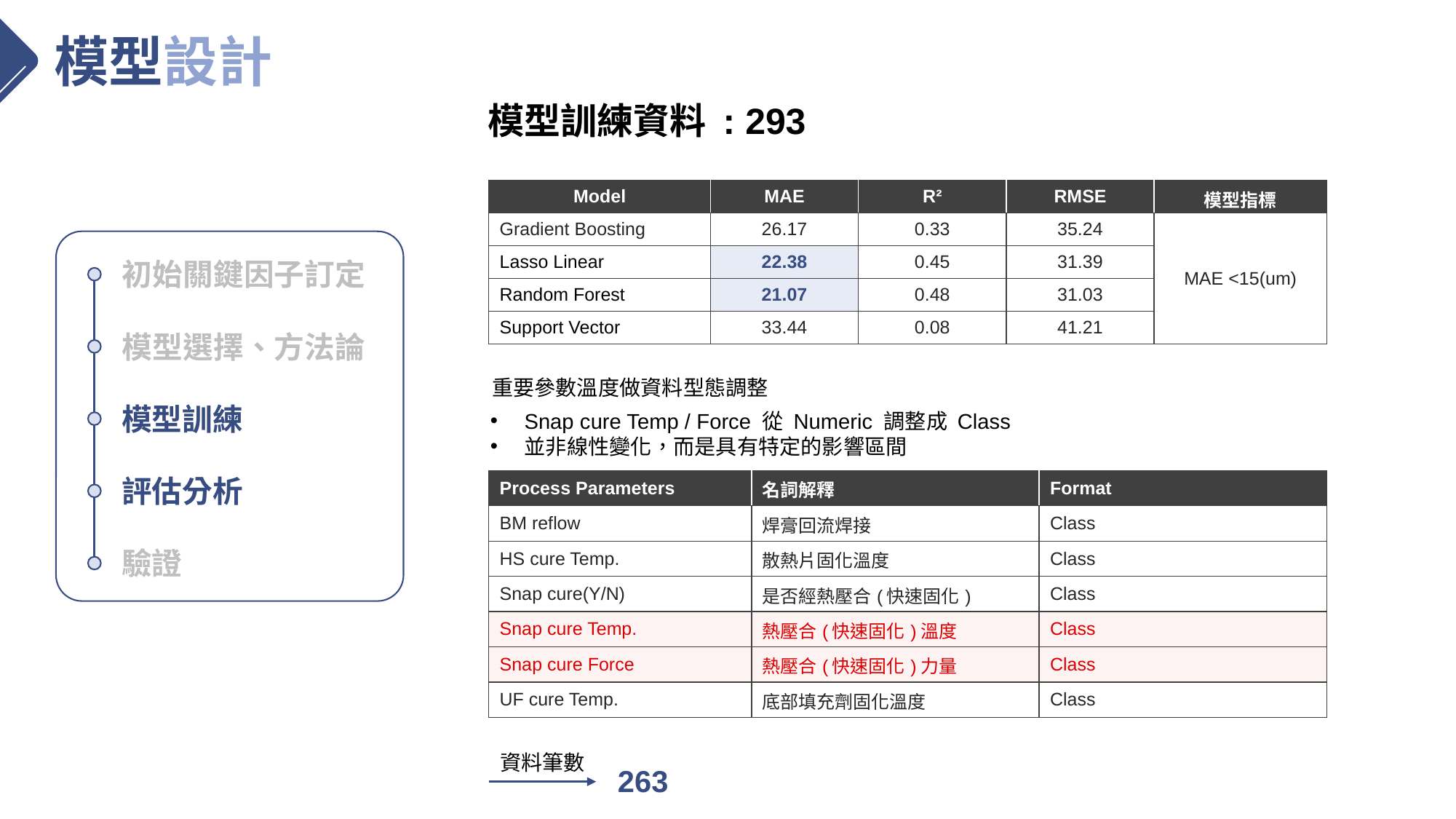

模型設計
模型訓練資料 : 293
| Model | MAE | R² | RMSE | 模型指標 |
| --- | --- | --- | --- | --- |
| Gradient Boosting | 26.17 | 0.33 | 35.24 | MAE <15(um) |
| Lasso Linear | 22.38 | 0.45 | 31.39 |  |
| Random Forest | 21.07 | 0.48 | 31.03 |  |
| Support Vector | 33.44 | 0.08 | 41.21 |  |

初始關鍵因子訂定

模型選擇、方法論

重要參數溫度做資料型態調整
模型訓練
Snap cure Temp / Force 從 Numeric 調整成 Class
並非線性變化，而是具有特定的影響區間

評估分析
| Process Parameters | 名詞解釋 | Format |
| --- | --- | --- |
| BM reflow | 焊膏回流焊接 | Class |
| HS cure Temp. | 散熱片固化溫度 | Class |
| Snap cure(Y/N) | 是否經熱壓合(快速固化) | Class |
| Snap cure Temp. | 熱壓合(快速固化)溫度 | Class |
| Snap cure Force | 熱壓合(快速固化)力量 | Class |
| UF cure Temp. | 底部填充劑固化溫度 | Class |

驗證

資料筆數

263